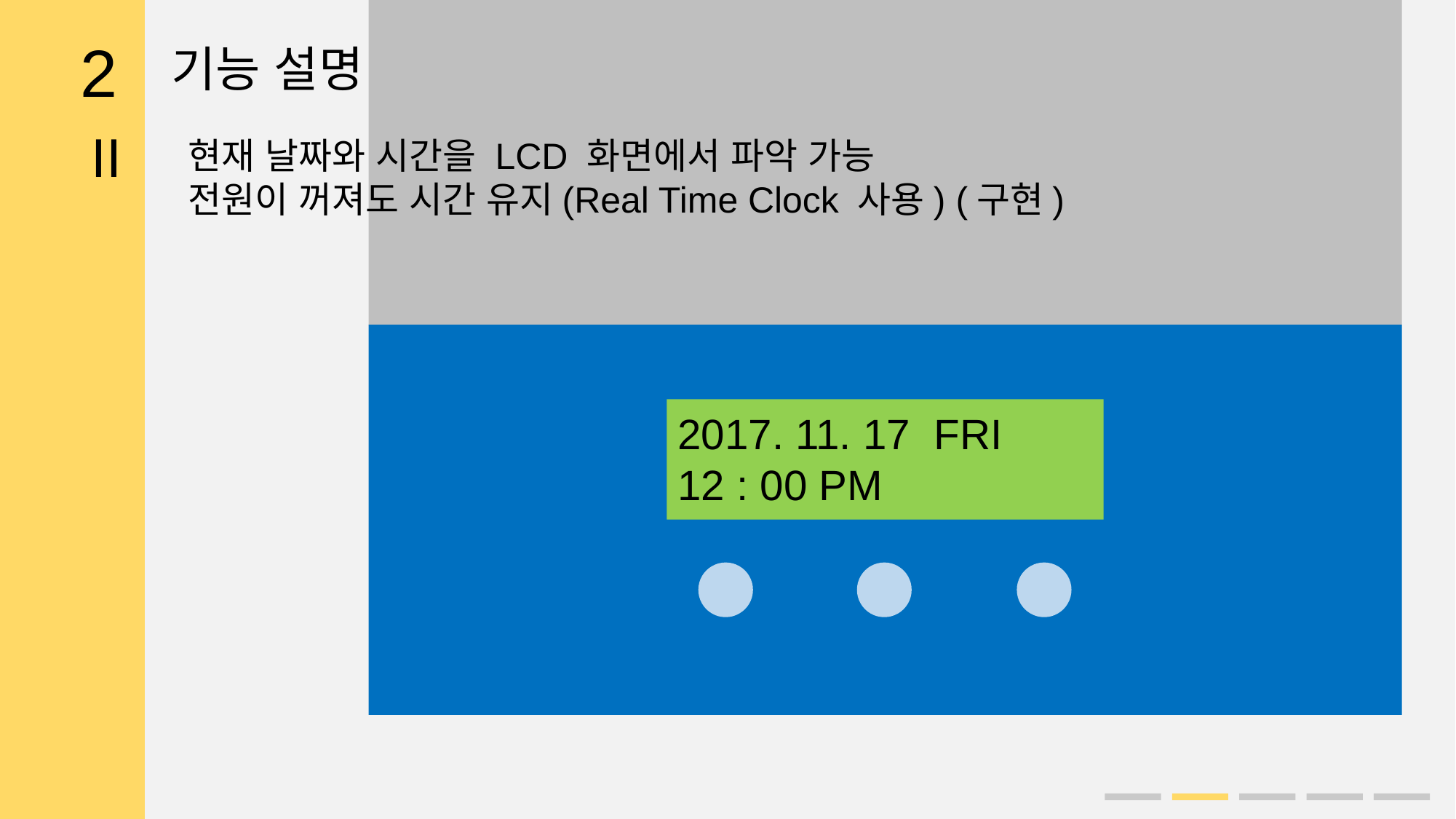

2
기능 설명
II
현재 날짜와 시간을 LCD 화면에서 파악 가능
전원이 꺼져도 시간 유지(Real Time Clock 사용) (구현)
2017. 11. 17  FRI
12 : 00 PM